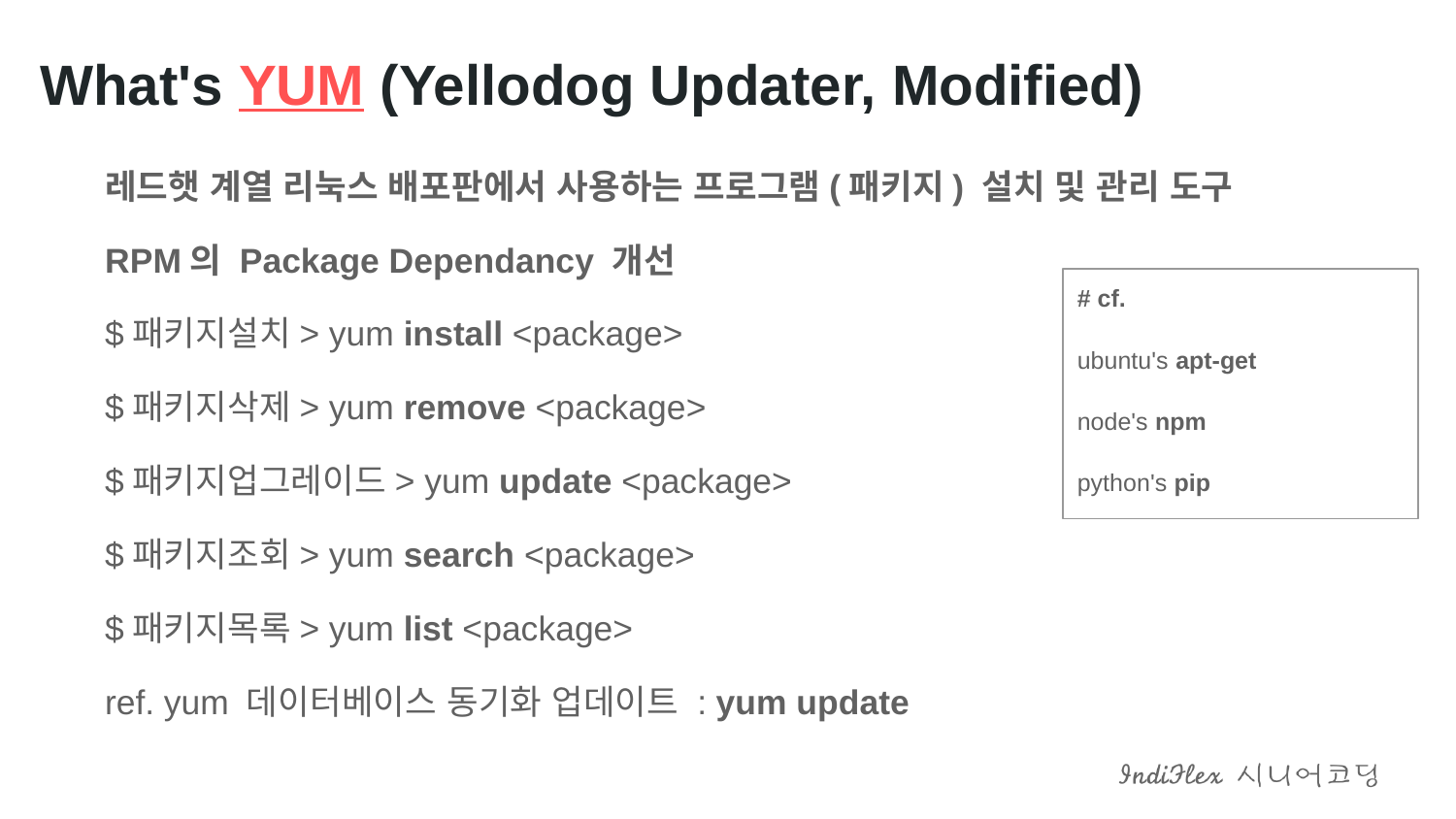

What's YUM (Yellodog Updater, Modified)
레드햇 계열 리눅스 배포판에서 사용하는 프로그램(패키지) 설치 및 관리 도구
RPM의 Package Dependancy 개선
$패키지설치> yum install <package>
$패키지삭제> yum remove <package>
$패키지업그레이드> yum update <package>
$패키지조회> yum search <package>
$패키지목록> yum list <package>
ref. yum 데이터베이스 동기화 업데이트 : yum update

# cf.
ubuntu's apt-get
node's npm
python's pip